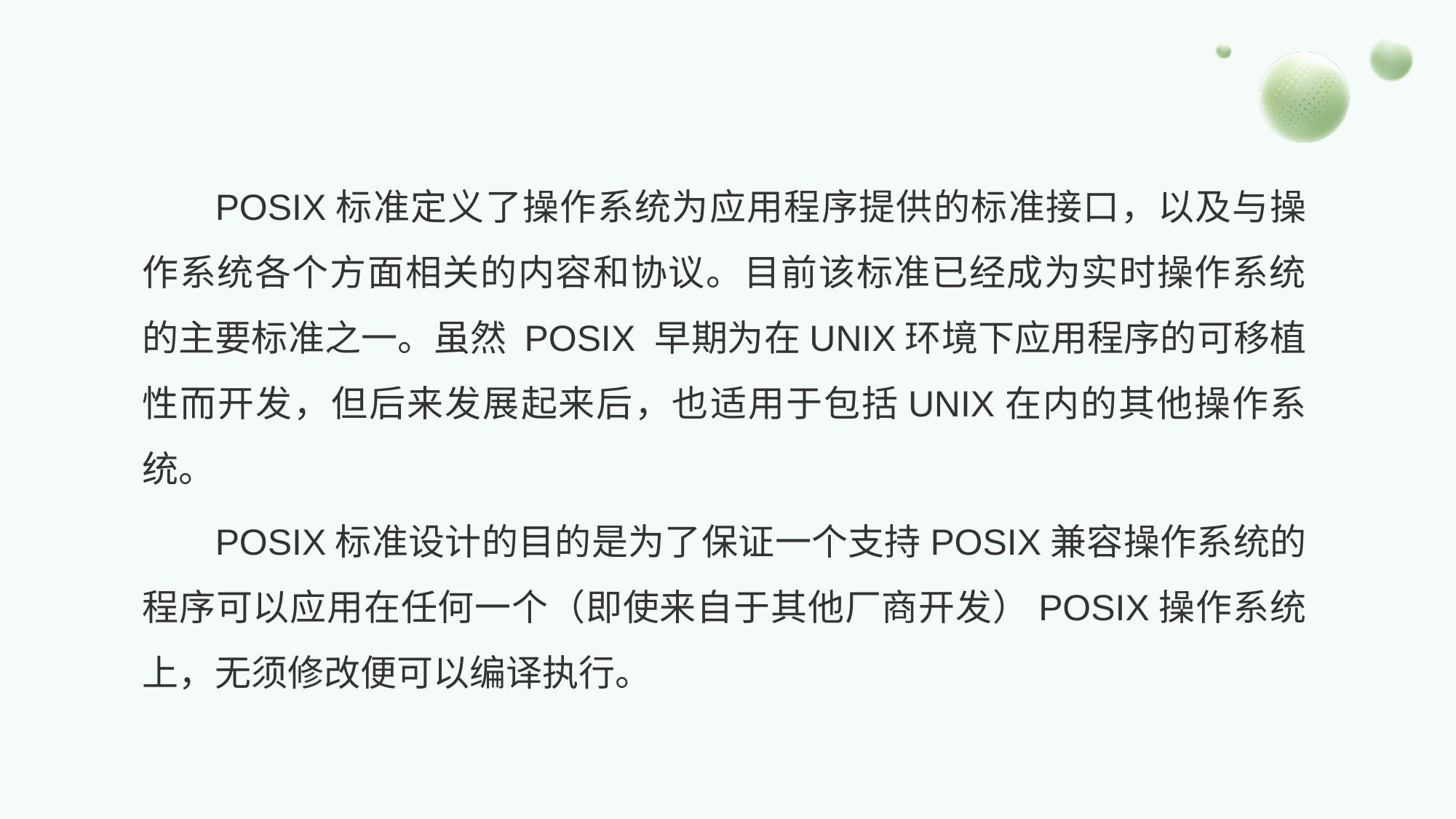

POSIX标准定义了操作系统为应用程序提供的标准接口，以及与操作系统各个方面相关的内容和协议。目前该标准已经成为实时操作系统的主要标准之一。虽然 POSIX 早期为在UNIX环境下应用程序的可移植性而开发，但后来发展起来后，也适用于包括UNIX在内的其他操作系统。
POSIX标准设计的目的是为了保证一个支持POSIX兼容操作系统的程序可以应用在任何一个（即使来自于其他厂商开发）POSIX操作系统上，无须修改便可以编译执行。